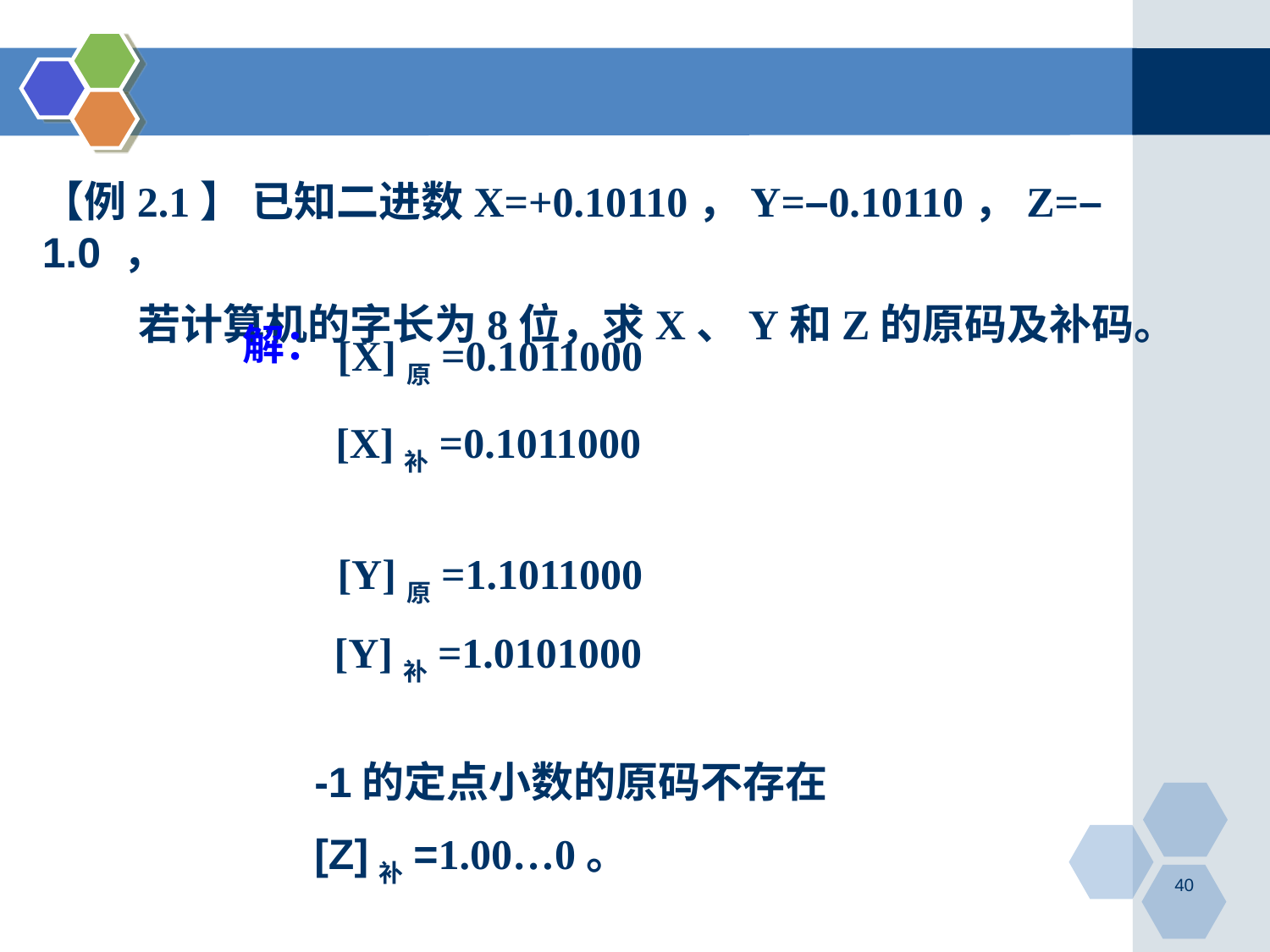

【例2.1】 已知二进数X=+0.10110，Y=–0.10110，Z=–1.0 ，
         若计算机的字长为8位，求X、Y和Z的原码及补码。
解：
[X]原=0.1011000
[X]补=0.1011000
[Y]原=1.1011000
[Y]补=1.0101000
-1的定点小数的原码不存在
[Z]补=1.00…0。
40